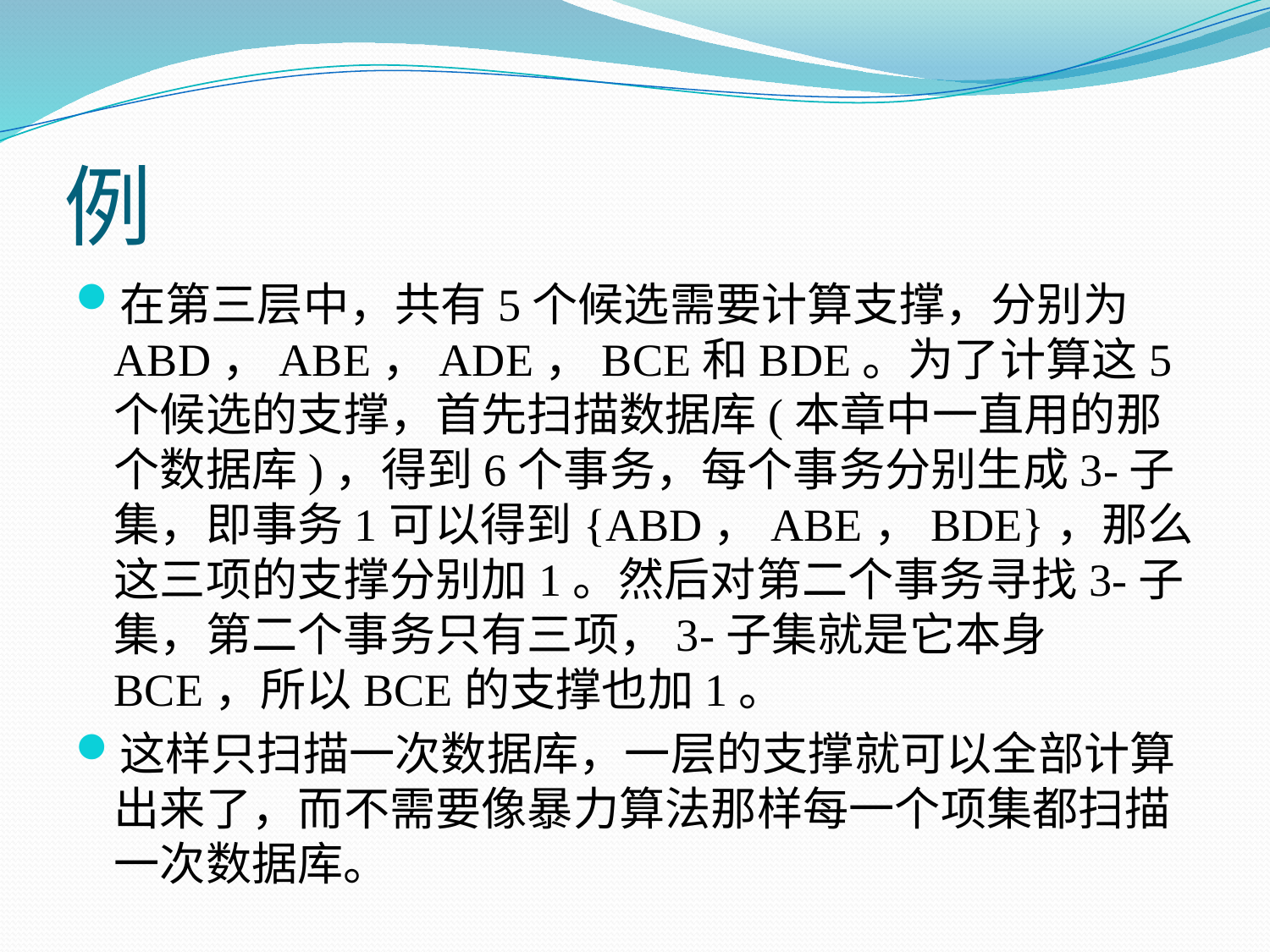

# 例
在第三层中，共有5个候选需要计算支撑，分别为ABD，ABE，ADE，BCE和BDE。为了计算这5个候选的支撑，首先扫描数据库(本章中一直用的那个数据库)，得到6个事务，每个事务分别生成3-子集，即事务1可以得到{ABD，ABE，BDE}，那么这三项的支撑分别加1。然后对第二个事务寻找3-子集，第二个事务只有三项，3-子集就是它本身BCE，所以BCE的支撑也加1。
这样只扫描一次数据库，一层的支撑就可以全部计算出来了，而不需要像暴力算法那样每一个项集都扫描一次数据库。